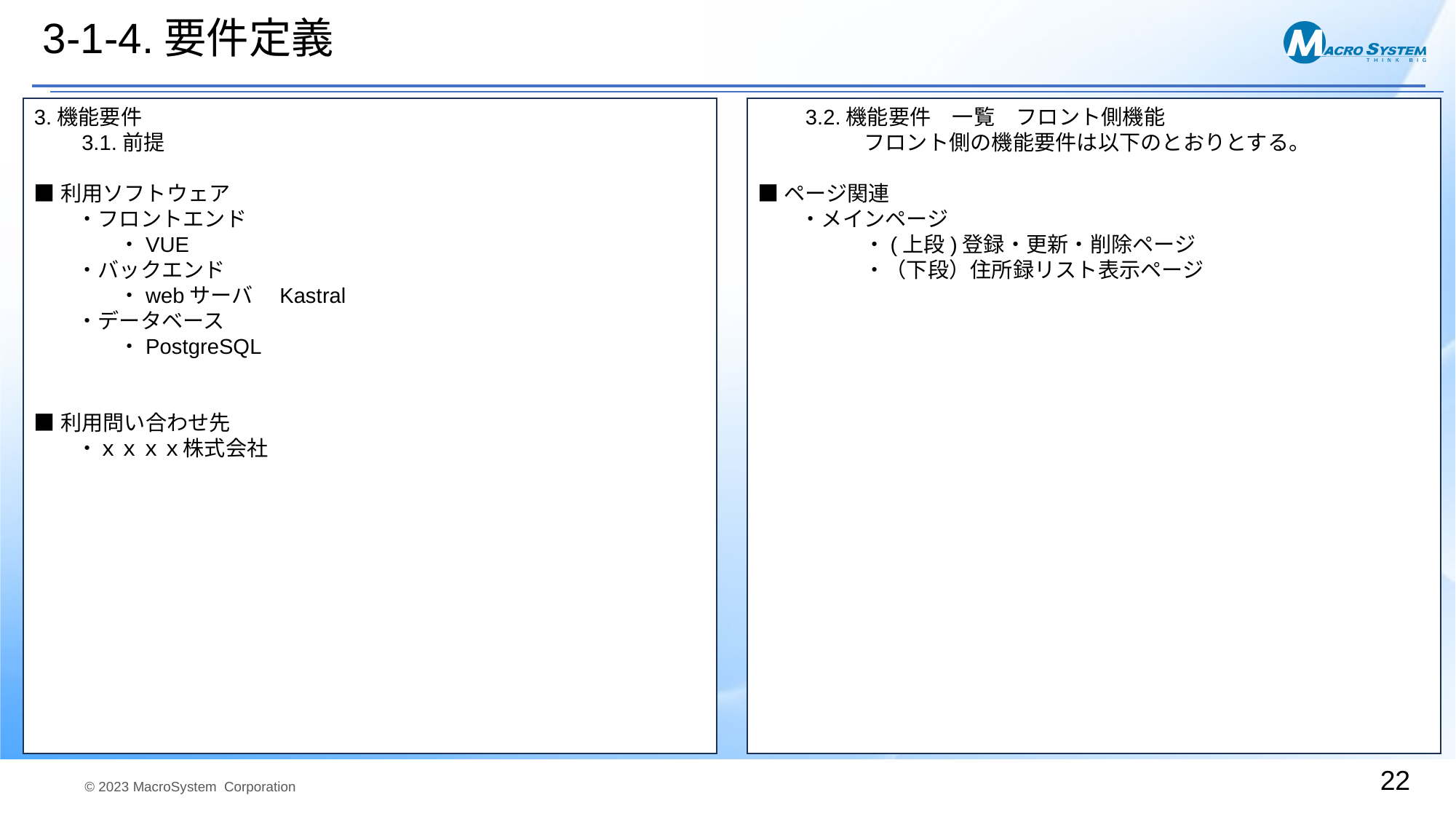

# 3-1-4.要件定義
3.機能要件
　　3.1.前提

■利用ソフトウェア
　　・フロントエンド
　　　　・VUE
　　・バックエンド
　　　　・webサーバ　Kastral
　　・データベース
　　　　・PostgreSQL

■利用問い合わせ先
　　・ｘｘｘｘ株式会社
　　3.2.機能要件　一覧　フロント側機能
　　　　　フロント側の機能要件は以下のとおりとする。

■ページ関連
　　・メインページ
　　　　　・(上段)登録・更新・削除ページ
　　　　　・（下段）住所録リスト表示ページ